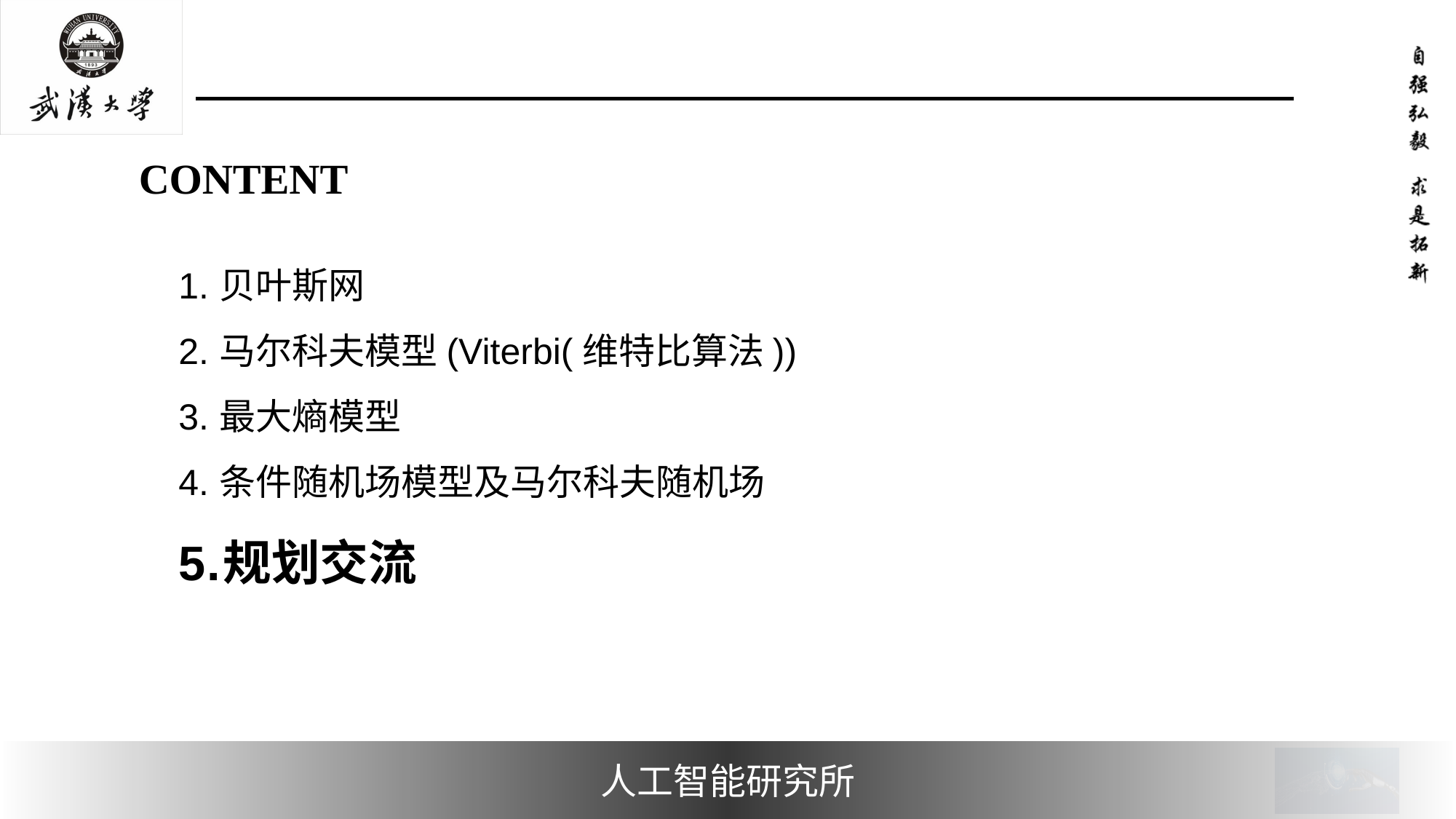

#
贝叶斯网
马尔科夫模型(Viterbi(维特比算法))
最大熵模型
条件随机场模型及马尔科夫随机场
规划交流
34